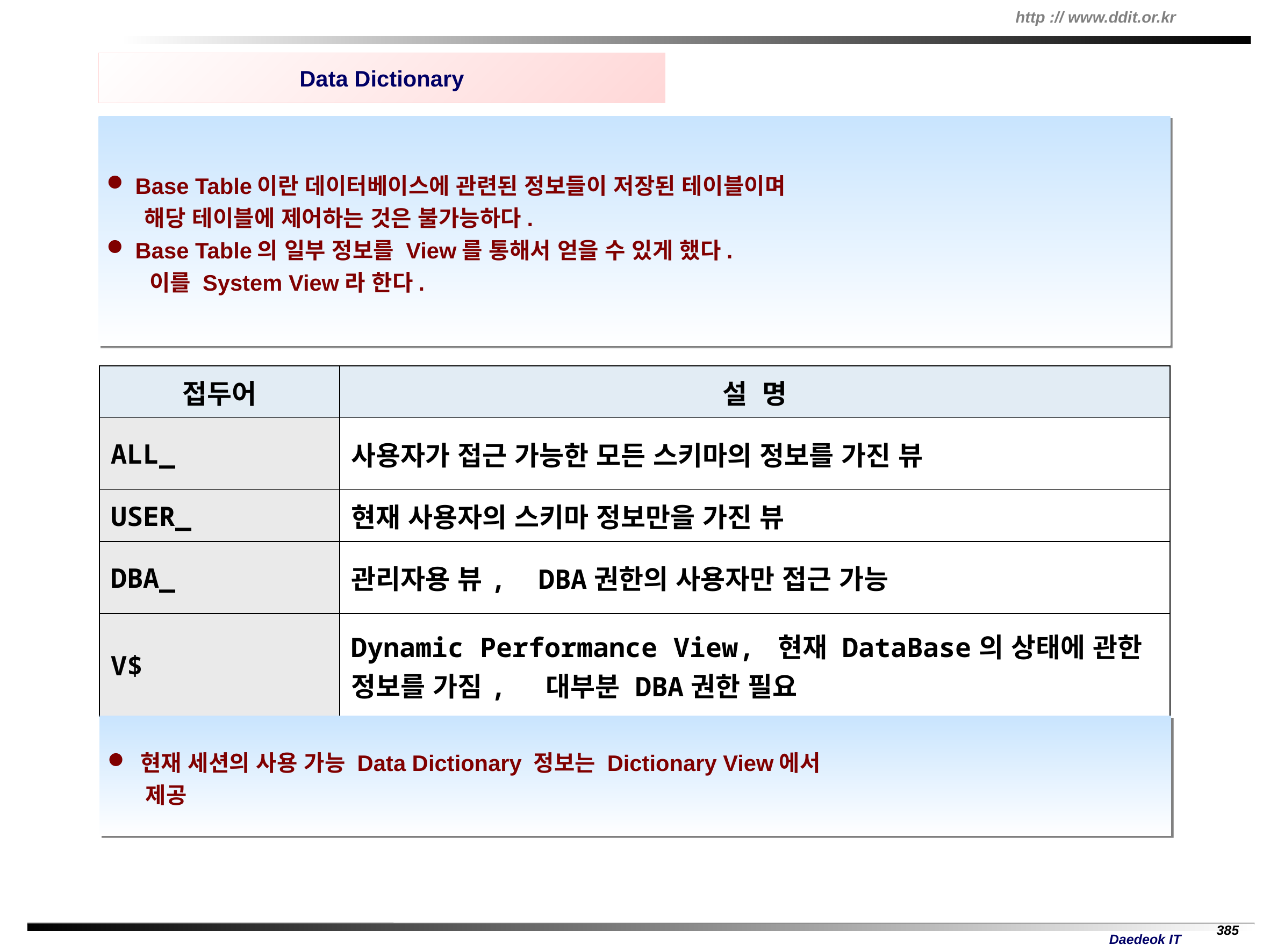

Data Dictionary
 Base Table이란 데이터베이스에 관련된 정보들이 저장된 테이블이며
   해당 테이블에 제어하는 것은 불가능하다.
 Base Table의 일부 정보를 View를 통해서 얻을 수 있게 했다.
   이를 System View라 한다.
| 접두어 | 설 명 |
| --- | --- |
| ALL\_ | 사용자가 접근 가능한 모든 스키마의 정보를 가진 뷰 |
| USER\_ | 현재 사용자의 스키마 정보만을 가진 뷰 |
| DBA\_ | 관리자용 뷰, DBA권한의 사용자만 접근 가능 |
| V$ | Dynamic Performance View, 현재 DataBase의 상태에 관한 정보를 가짐, 대부분 DBA권한 필요 |
 현재 세션의 사용 가능 Data Dictionary 정보는 Dictionary View에서
   제공